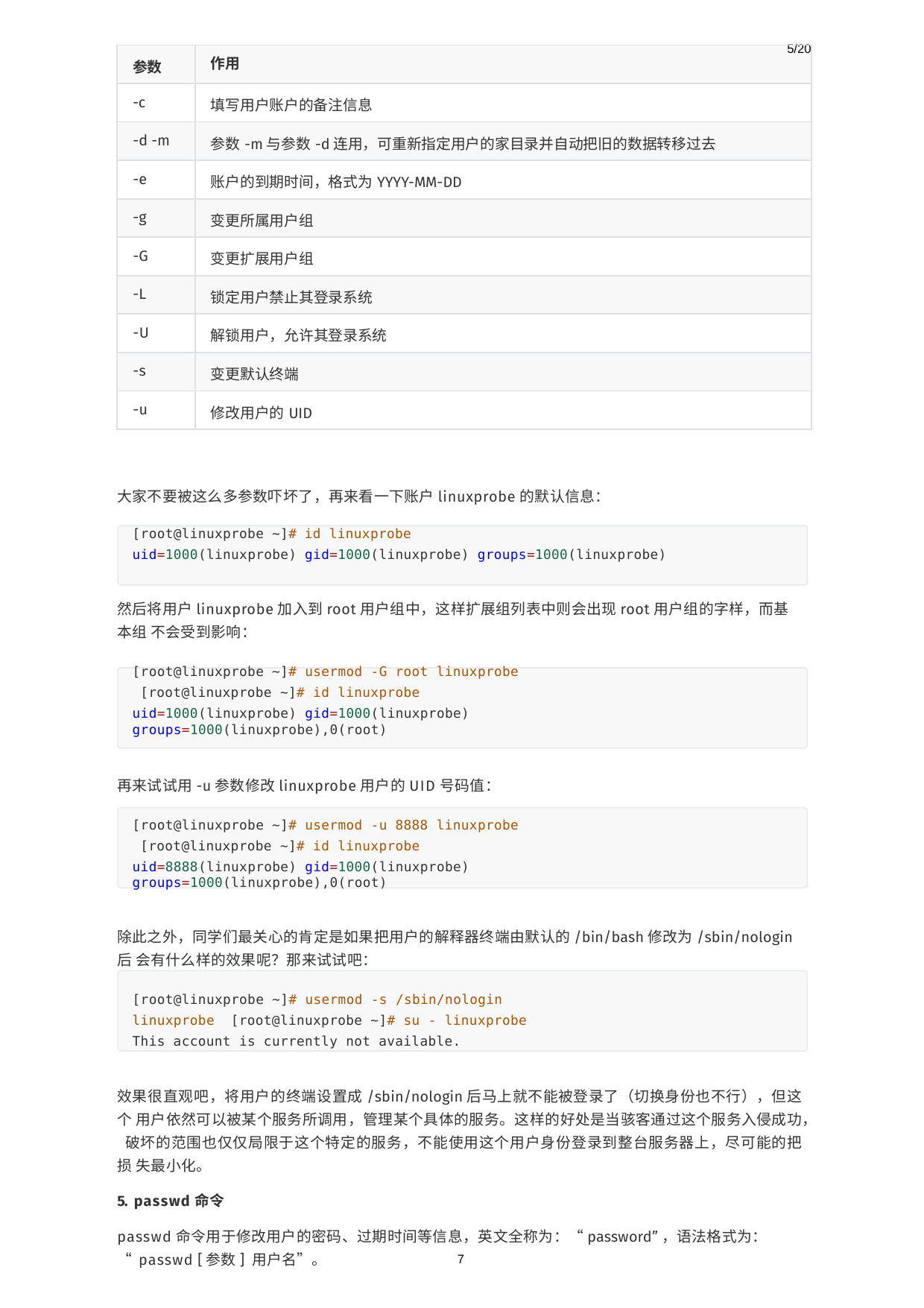

| 参数 | 5/20 作用 |
| --- | --- |
| -c | 填写用户账户的备注信息 |
| -d -m | 参数-m与参数-d连用，可重新指定用户的家目录并自动把旧的数据转移过去 |
| -e | 账户的到期时间，格式为YYYY-MM-DD |
| -g | 变更所属用户组 |
| -G | 变更扩展用户组 |
| -L | 锁定用户禁止其登录系统 |
| -U | 解锁用户，允许其登录系统 |
| -s | 变更默认终端 |
| -u | 修改用户的UID |
大家不要被这么多参数吓坏了，再来看一下账户linuxprobe的默认信息：

[root@linuxprobe ~]# id linuxprobe
uid=1000(linuxprobe) gid=1000(linuxprobe) groups=1000(linuxprobe)

然后将用户linuxprobe加入到root用户组中，这样扩展组列表中则会出现root用户组的字样，而基本组 不会受到影响：

[root@linuxprobe ~]# usermod -G root linuxprobe  [root@linuxprobe ~]# id linuxprobe
uid=1000(linuxprobe) gid=1000(linuxprobe) groups=1000(linuxprobe),0(root)

再来试试用-u参数修改linuxprobe用户的UID号码值：

[root@linuxprobe ~]# usermod -u 8888 linuxprobe  [root@linuxprobe ~]# id linuxprobe
uid=8888(linuxprobe) gid=1000(linuxprobe) groups=1000(linuxprobe),0(root)

除此之外，同学们最关心的肯定是如果把用户的解释器终端由默认的/bin/bash修改为/sbin/nologin后 会有什么样的效果呢？那来试试吧：

[root@linuxprobe ~]# usermod -s /sbin/nologin linuxprobe  [root@linuxprobe ~]# su - linuxprobe
This account is currently not available.

效果很直观吧，将用户的终端设置成/sbin/nologin后马上就不能被登录了（切换身份也不行），但这个 用户依然可以被某个服务所调用，管理某个具体的服务。这样的好处是当骇客通过这个服务入侵成功，  破坏的范围也仅仅局限于这个特定的服务，不能使用这个用户身份登录到整台服务器上，尽可能的把损 失最小化。
5. passwd命令
passwd命令用于修改用户的密码、过期时间等信息，英文全称为：“password”，语法格式为：“  passwd [参数] 用户名”。

7